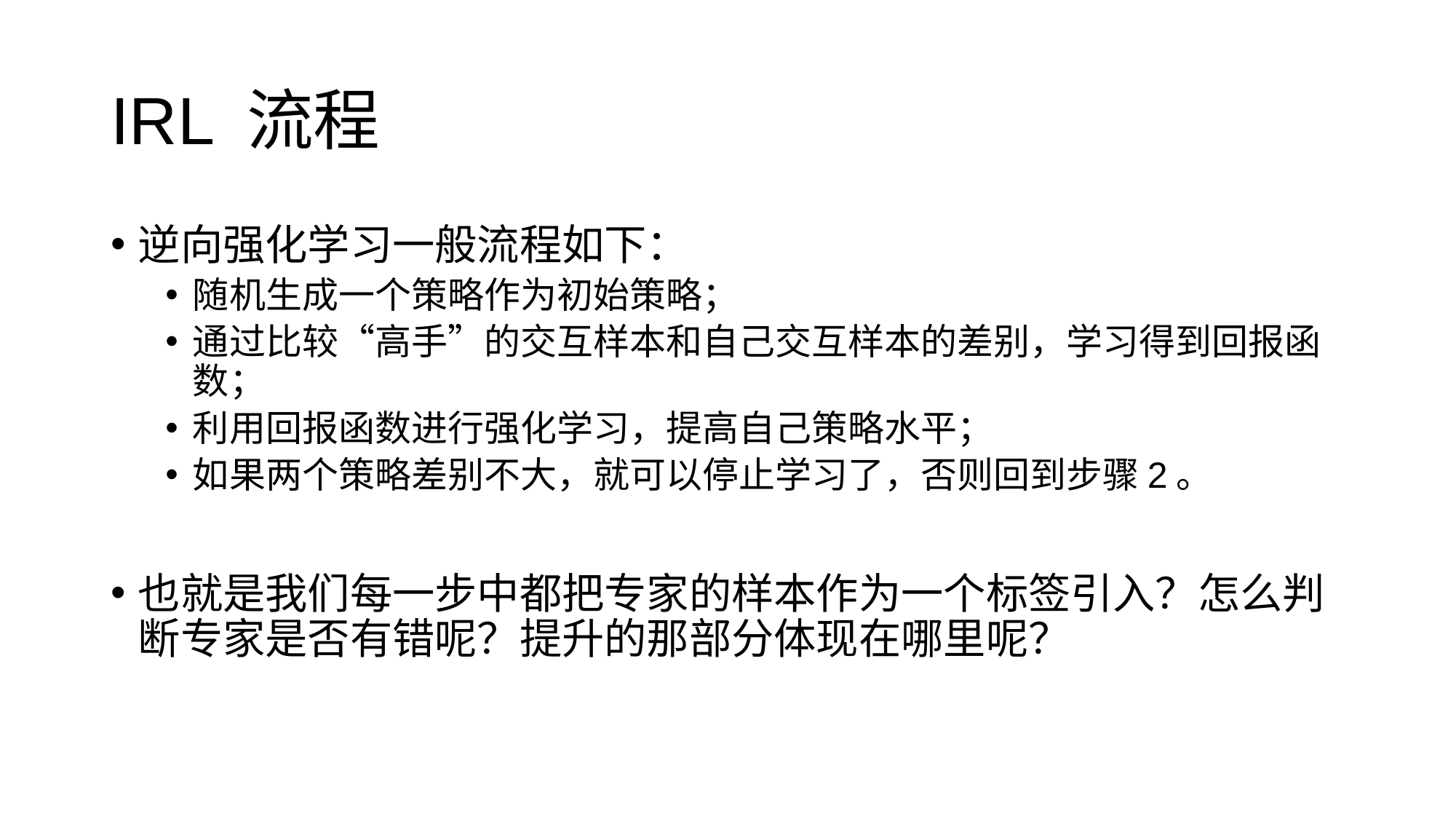

# IRL 流程
逆向强化学习一般流程如下：
随机生成一个策略作为初始策略；
通过比较“高手”的交互样本和自己交互样本的差别，学习得到回报函数；
利用回报函数进行强化学习，提高自己策略水平；
如果两个策略差别不大，就可以停止学习了，否则回到步骤2。

也就是我们每一步中都把专家的样本作为一个标签引入？怎么判断专家是否有错呢？提升的那部分体现在哪里呢？